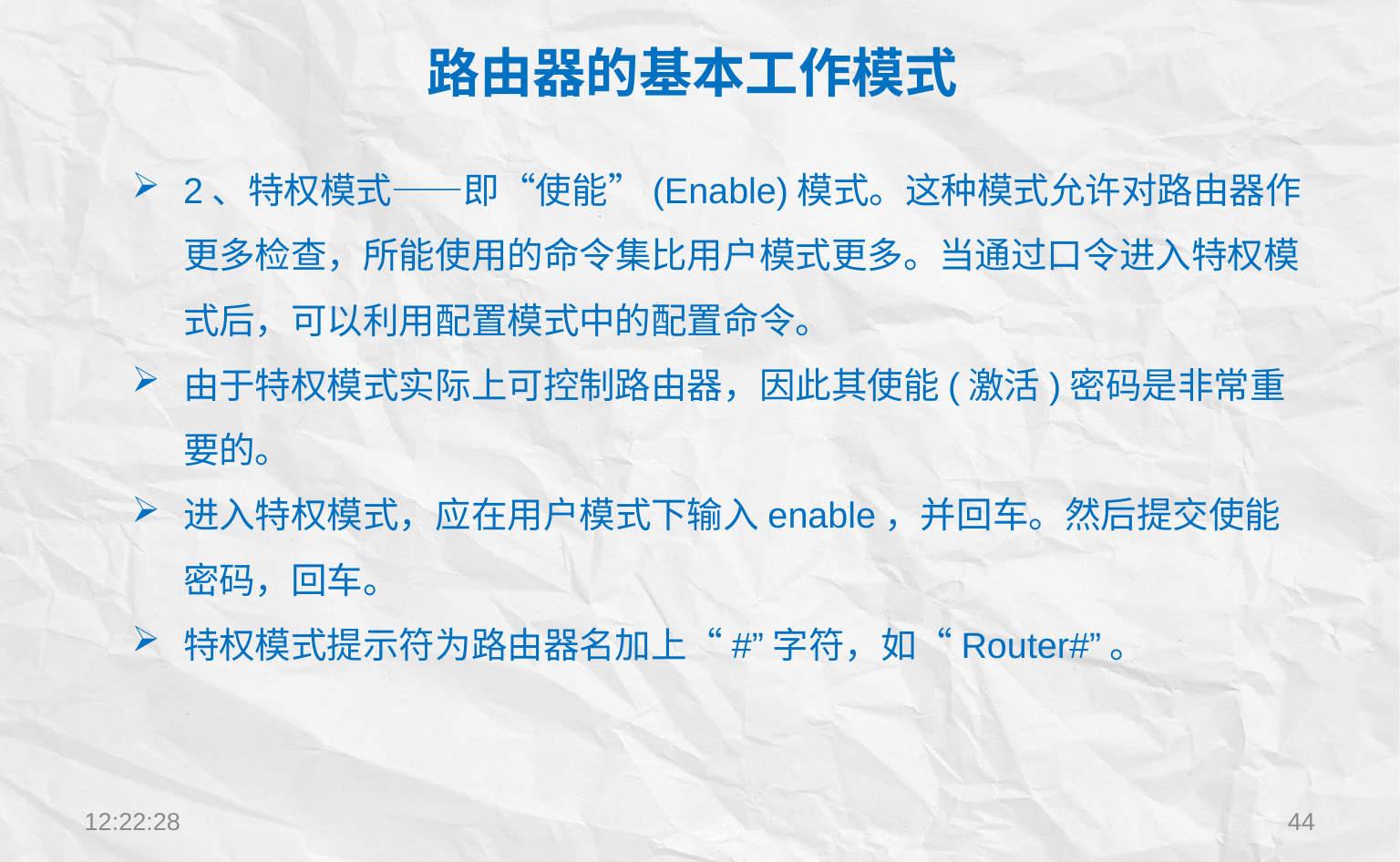

路由器的基本工作模式
2、特权模式——即“使能”(Enable)模式。这种模式允许对路由器作更多检查，所能使用的命令集比用户模式更多。当通过口令进入特权模式后，可以利用配置模式中的配置命令。
由于特权模式实际上可控制路由器，因此其使能(激活)密码是非常重要的。
进入特权模式，应在用户模式下输入enable，并回车。然后提交使能密码，回车。
特权模式提示符为路由器名加上“#”字符，如“Router#”。

12:22:28
44